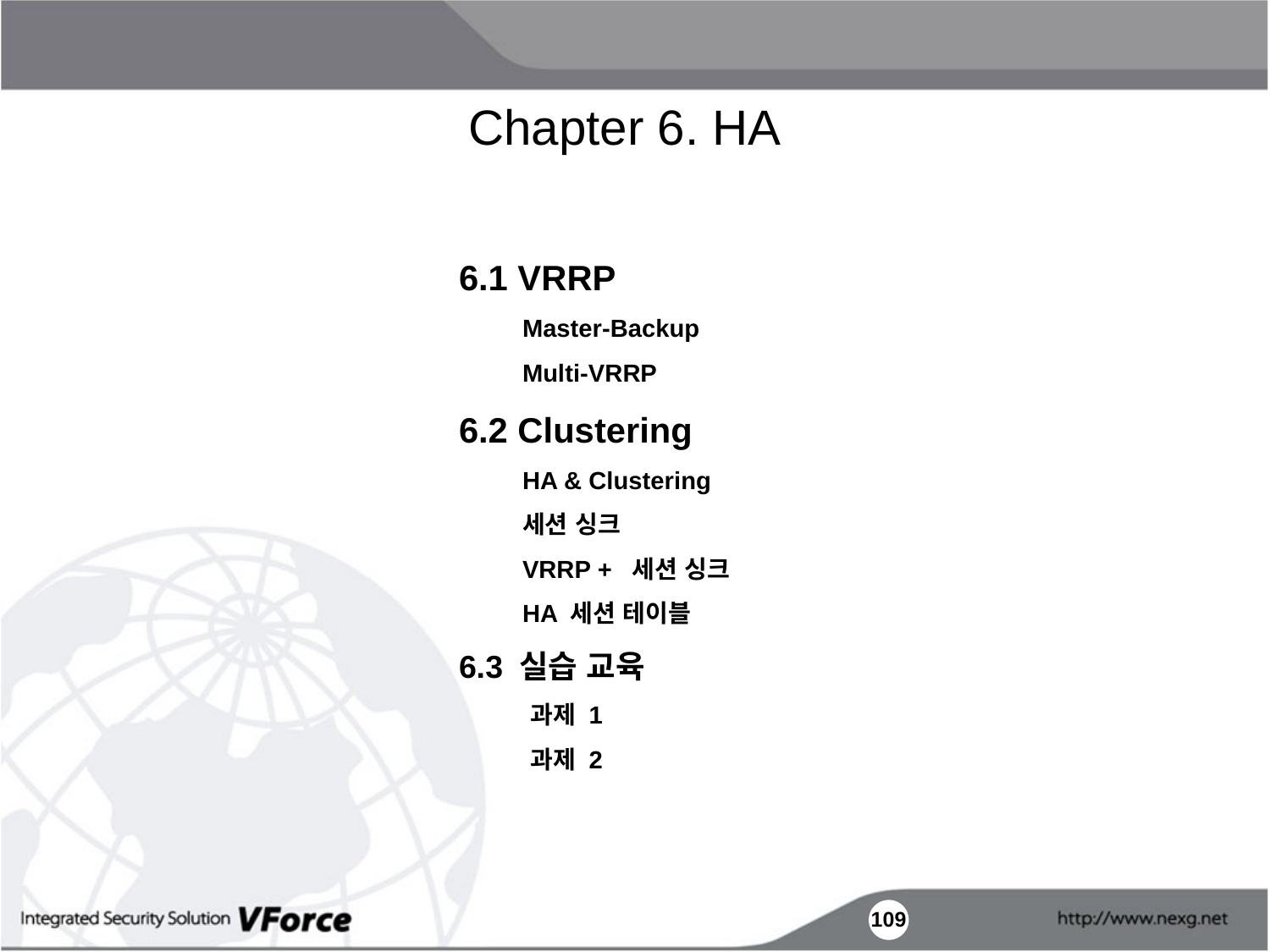

Chapter 6. HA
6.1 VRRP
Master-Backup
Multi-VRRP
6.2 Clustering
HA & Clustering
세션 싱크
VRRP +  세션 싱크
HA 세션 테이블
6.3 실습 교육
	과제 1
	과제 2